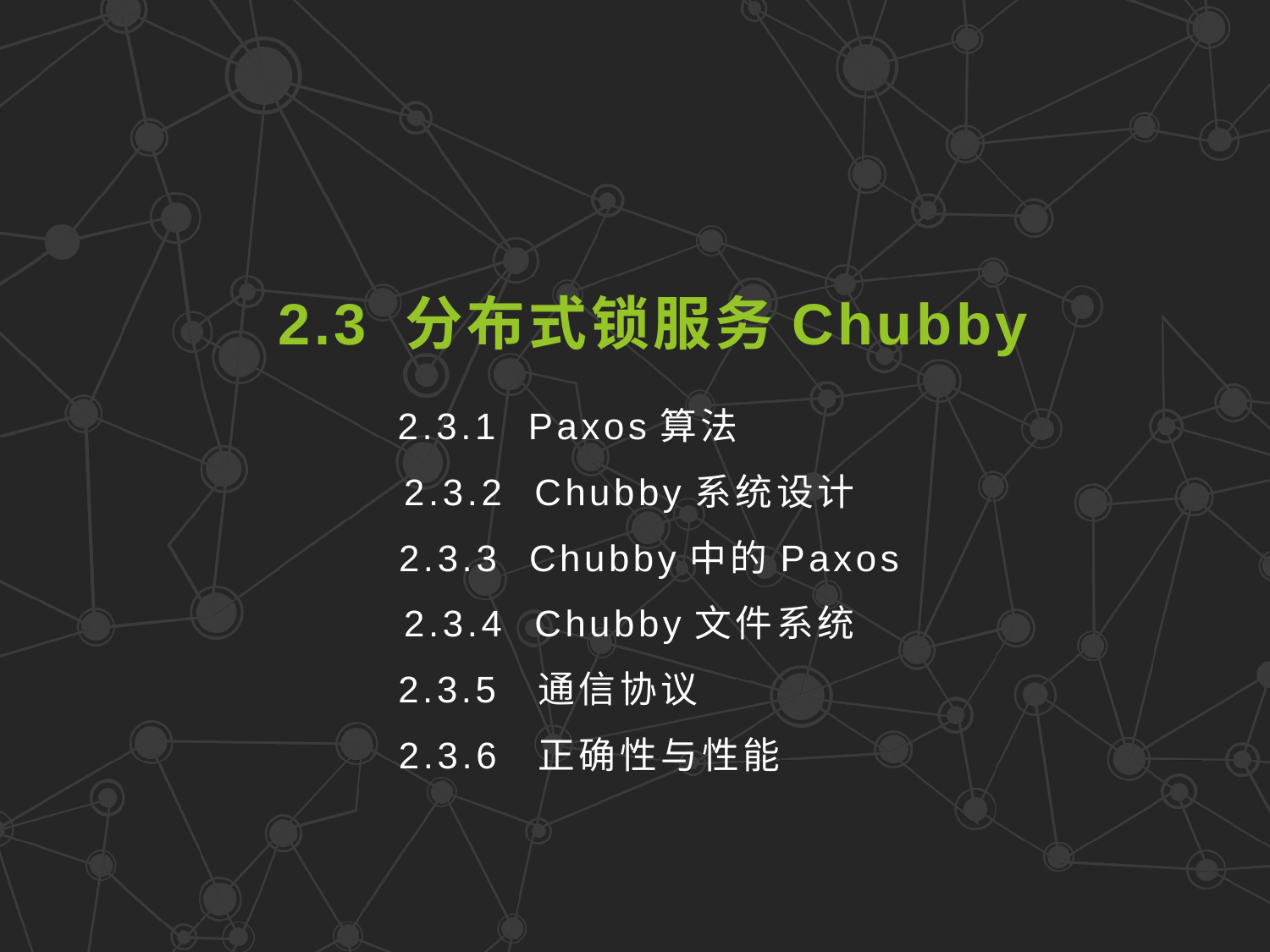

2.3 分布式锁服务Chubby
2.3.1  Paxos算法
2.3.2  Chubby系统设计
2.3.3  Chubby中的Paxos
2.3.4  Chubby文件系统
2.3.5  通信协议
2.3.6  正确性与性能